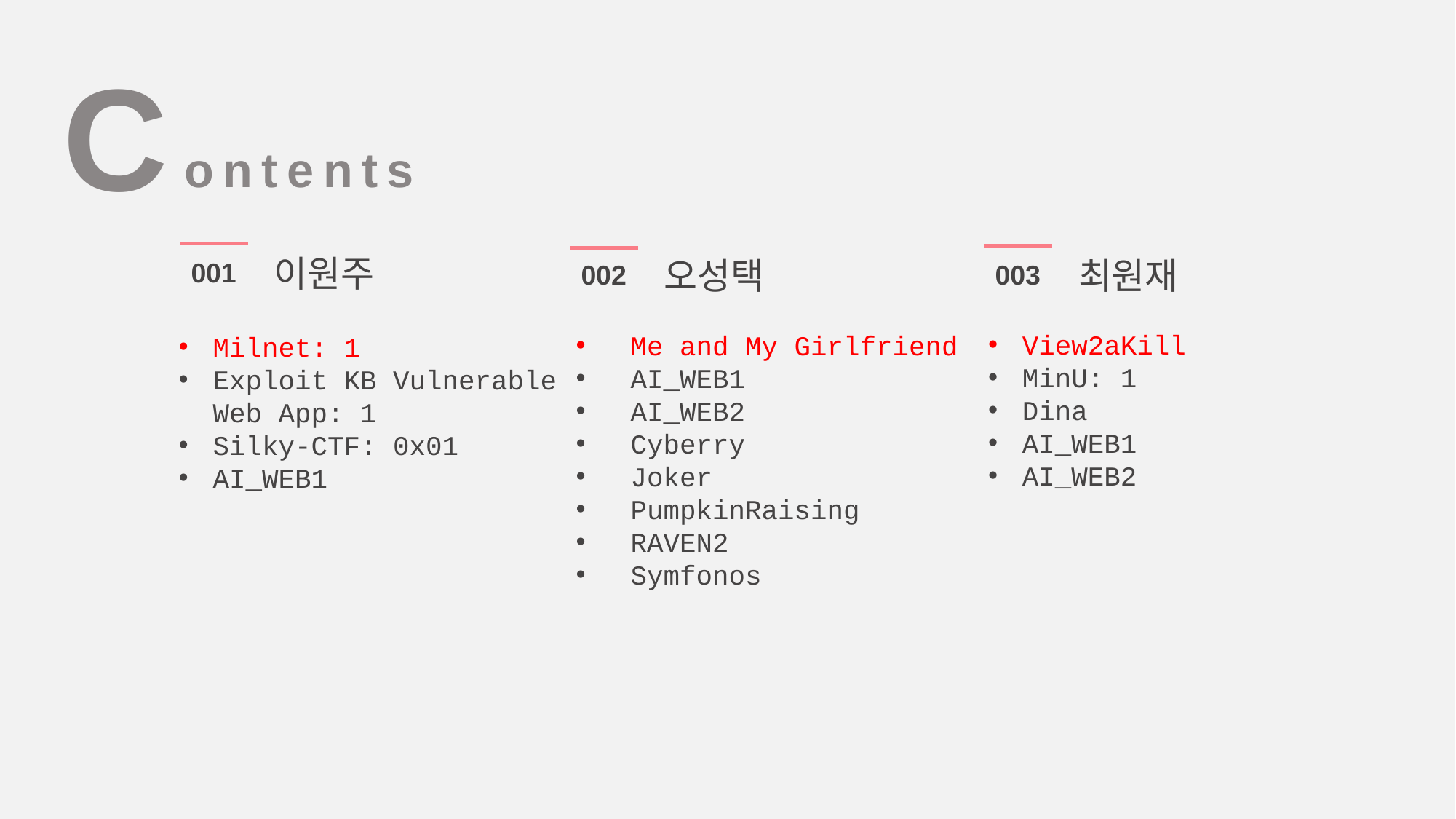

C
ontents
이원주
최원재
오성택
001
003
002
View2aKill
MinU: 1
Dina
AI_WEB1
AI_WEB2
Me and My Girlfriend
AI_WEB1
AI_WEB2
Cyberry
Joker
PumpkinRaising
RAVEN2
Symfonos

Milnet: 1
Exploit KB Vulnerable Web App: 1
Silky-CTF: 0x01
AI_WEB1